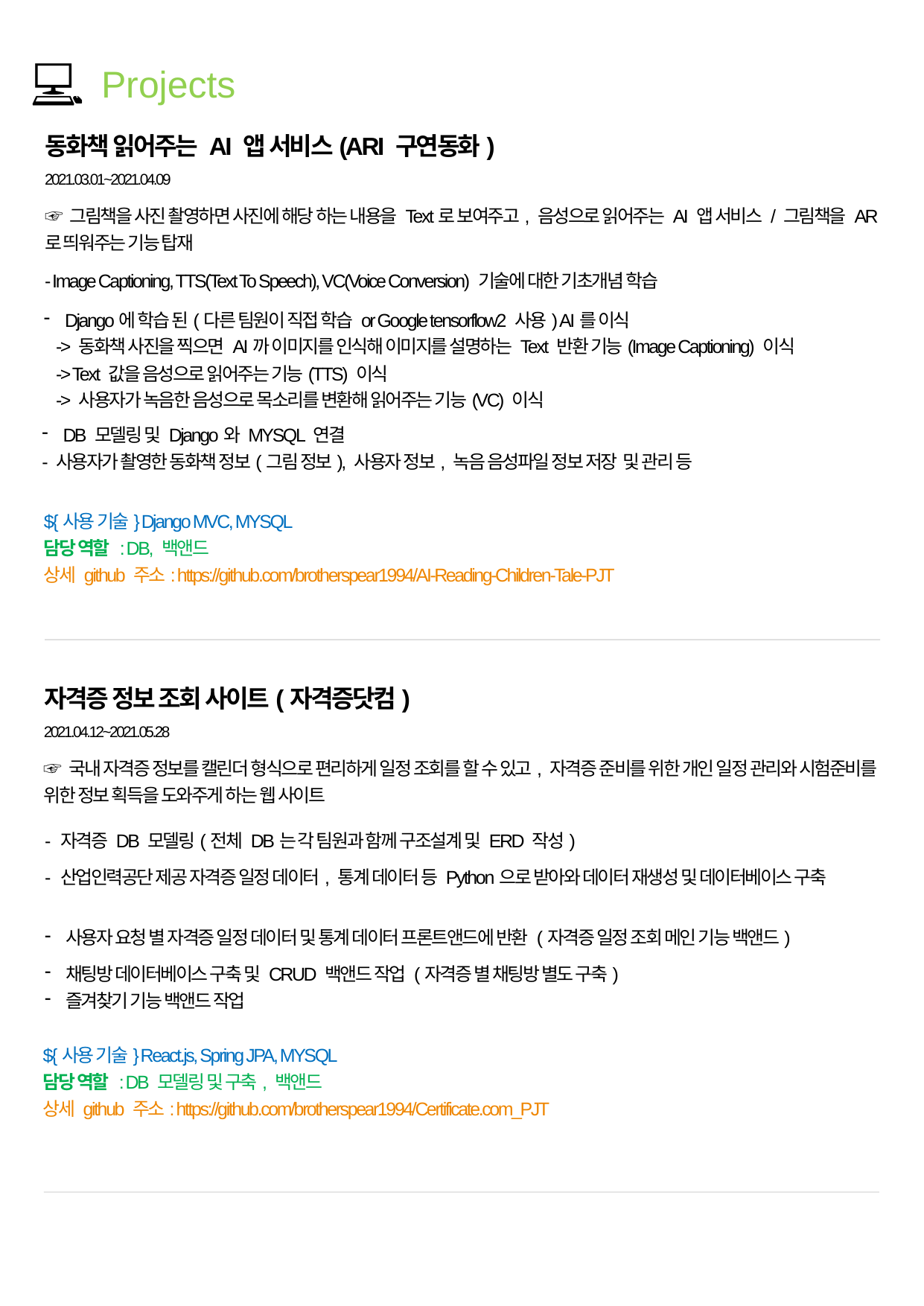

💻 Projects
동화책 읽어주는 AI 앱 서비스(ARI 구연동화)
2021.03.01~2021.04.09
☞ 그림책을 사진 촬영하면 사진에 해당 하는 내용을 Text로 보여주고, 음성으로 읽어주는 AI 앱 서비스 / 그림책을 AR로 띄워주는 기능 탑재

- Image Captioning, TTS(Text To Speech), VC(Voice Conversion) 기술에 대한 기초개념 학습
Django에 학습 된(다른 팀원이 직접 학습 or Google tensorflow2 사용) AI를 이식
   -> 동화책 사진을 찍으면 AI까 이미지를 인식해 이미지를 설명하는 Text 반환 기능(Image Captioning) 이식
   -> Text 값을 음성으로 읽어주는 기능(TTS) 이식
   -> 사용자가 녹음한 음성으로 목소리를 변환해 읽어주는 기능(VC) 이식

DB 모델링 및 Django와 MYSQL 연결
- 사용자가 촬영한 동화책 정보(그림 정보), 사용자 정보, 녹음 음성파일 정보 저장  및 관리 등

${사용 기술} Django MVC, MYSQL
담당 역할 : DB, 백앤드
상세 github 주소: https://github.com/brotherspear1994/AI-Reading-Children-Tale-PJT

자격증 정보 조회 사이트(자격증닷컴)
2021.04.12~2021.05.28
☞ 국내 자격증 정보를 캘린더 형식으로 편리하게 일정 조회를 할 수 있고, 자격증 준비를 위한 개인 일정 관리와 시험준비를 위한 정보 획득을 도와주게 하는 웹 사이트

- 자격증 DB 모델링(전체 DB는 각 팀원과 함께 구조설계 및 ERD 작성)
- 산업인력공단 제공 자격증 일정 데이터, 통계 데이터 등 Python으로 받아와 데이터 재생성 및 데이터베이스 구축
사용자 요청 별 자격증 일정 데이터 및 통계 데이터 프론트앤드에 반환 (자격증 일정 조회 메인 기능 백앤드)
채팅방 데이터베이스 구축 및 CRUD 백앤드 작업 (자격증 별 채팅방 별도 구축)
즐겨찾기 기능 백앤드 작업
${사용 기술} React.js, Spring JPA, MYSQL
담당 역할 : DB 모델링 및 구축, 백앤드
상세 github 주소: https://github.com/brotherspear1994/Certificate.com_PJT